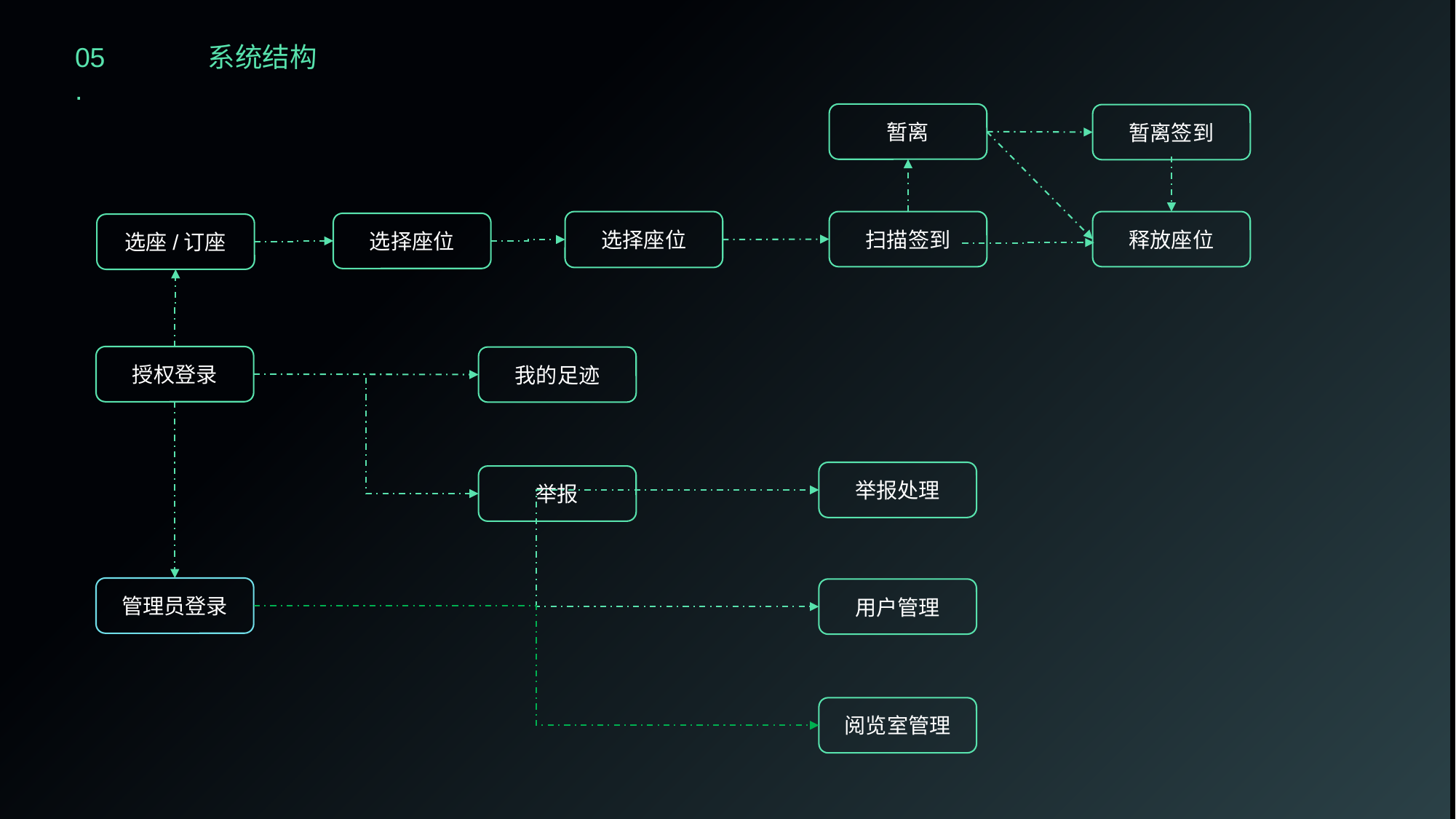

05.
系统结构
暂离
暂离签到
选择座位
扫描签到
释放座位
选择座位
选座/订座
授权登录
我的足迹
举报处理
举报
管理员登录
用户管理
阅览室管理